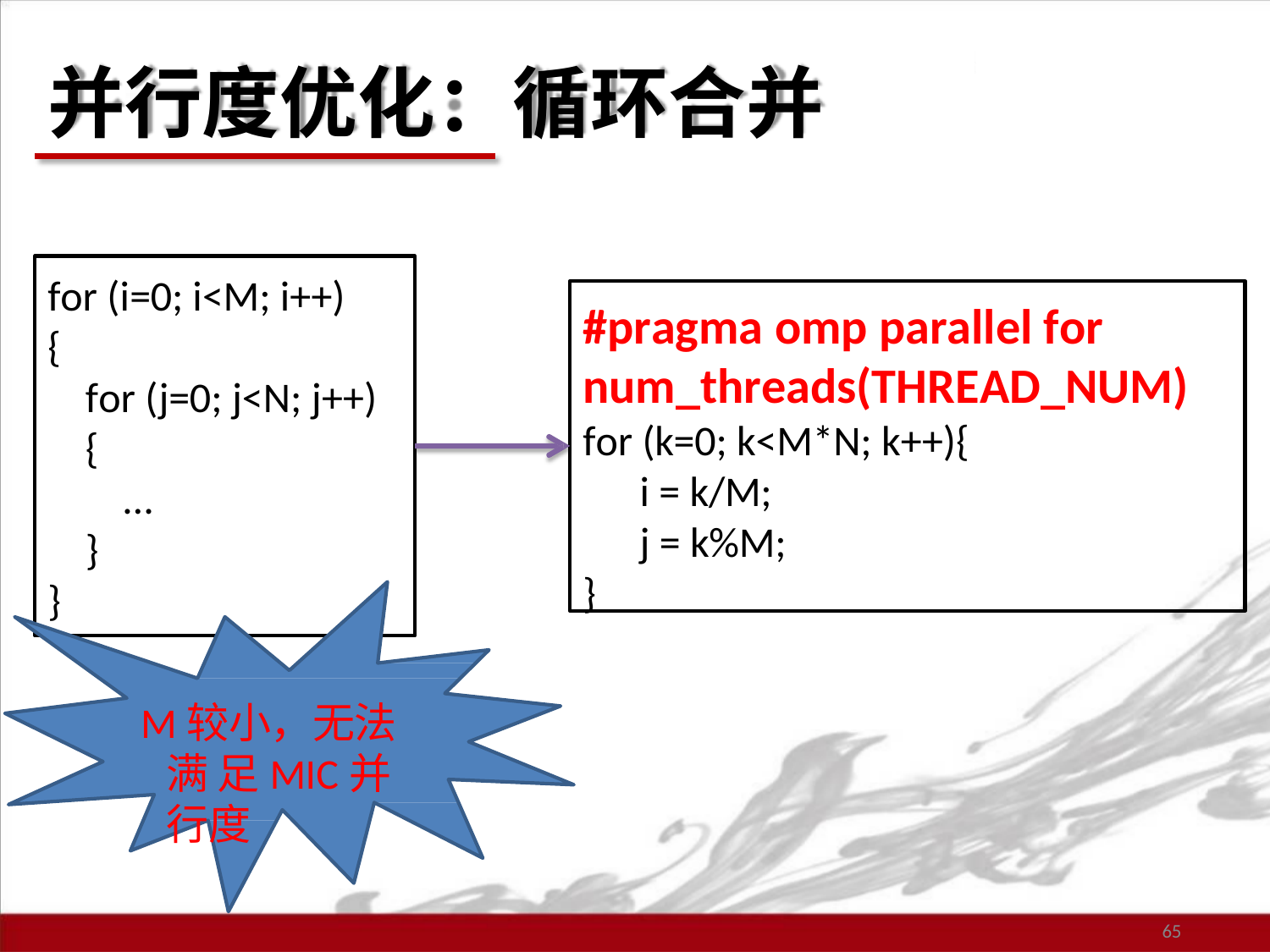

# 并行度优化：循环合并

for (i=0; i<M; i++)
{
for (j=0; j<N; j++)
{
…
}
}

M较小，无法满 足MIC并行度

#pragma omp parallel for num_threads(THREAD_NUM) for (k=0; k<M*N; k++){
i = k/M; j = k%M;
}

65